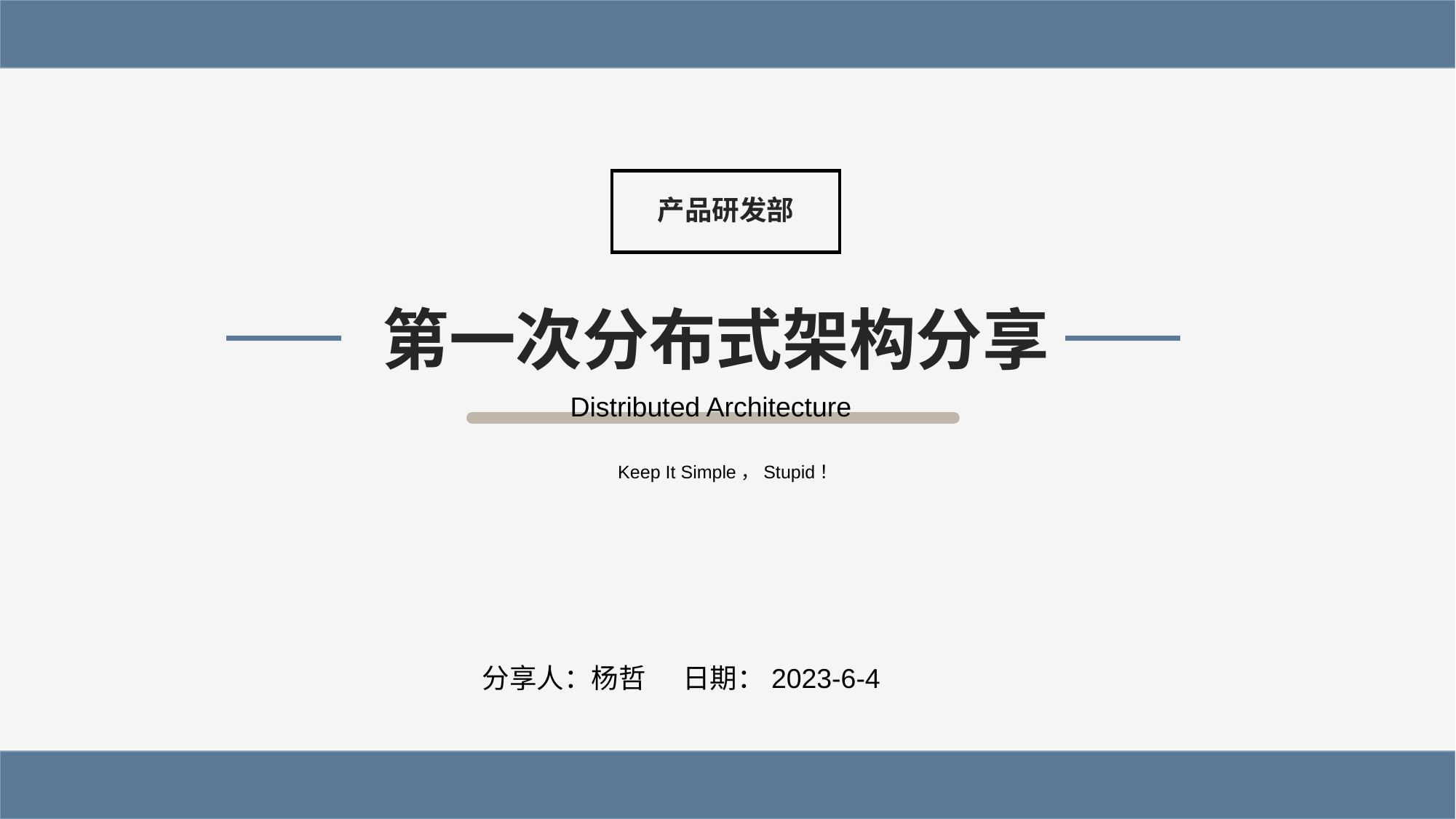

产品研发部
第一次分布式架构分享
Distributed Architecture
Keep It Simple，Stupid！
分享人：杨哲      日期：2023-6-4